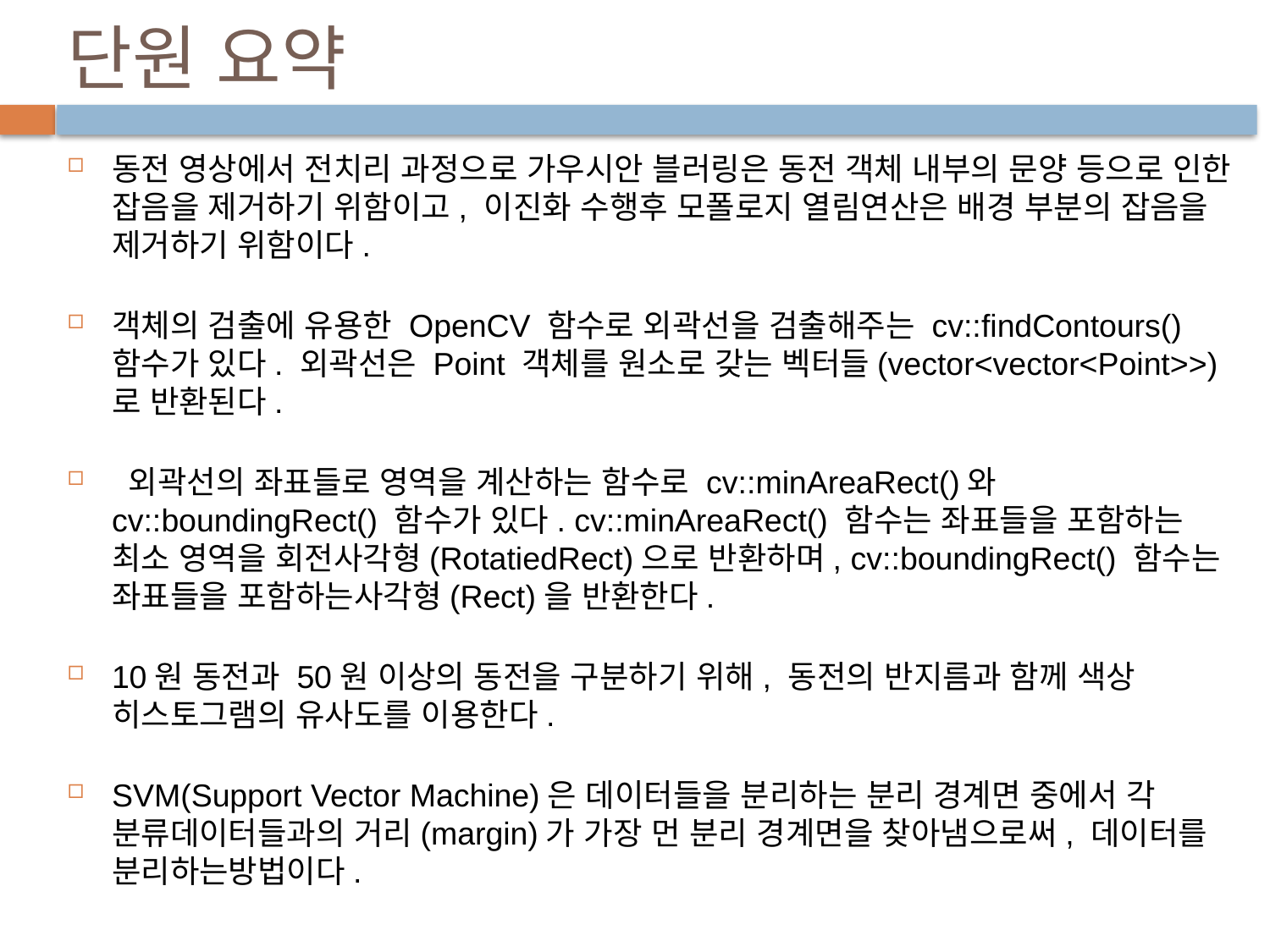

# 단원 요약
동전 영상에서 전치리 과정으로 가우시안 블러링은 동전 객체 내부의 문양 등으로 인한 잡음을 제거하기 위함이고, 이진화 수행후 모폴로지 열림연산은 배경 부분의 잡음을 제거하기 위함이다.
객체의 검출에 유용한 OpenCV 함수로 외곽선을 검출해주는 cv::findContours() 함수가 있다. 외곽선은 Point 객체를 원소로 갖는 벡터들(vector<vector<Point>>)로 반환된다.
 외곽선의 좌표들로 영역을 계산하는 함수로 cv::minAreaRect()와 cv::boundingRect() 함수가 있다. cv::minAreaRect() 함수는 좌표들을 포함하는 최소 영역을 회전사각형(RotatiedRect)으로 반환하며, cv::boundingRect() 함수는 좌표들을 포함하는사각형(Rect)을 반환한다.
10원 동전과 50원 이상의 동전을 구분하기 위해, 동전의 반지름과 함께 색상 히스토그램의 유사도를 이용한다.
SVM(Support Vector Machine)은 데이터들을 분리하는 분리 경계면 중에서 각 분류데이터들과의 거리(margin)가 가장 먼 분리 경계면을 찾아냄으로써, 데이터를 분리하는방법이다.